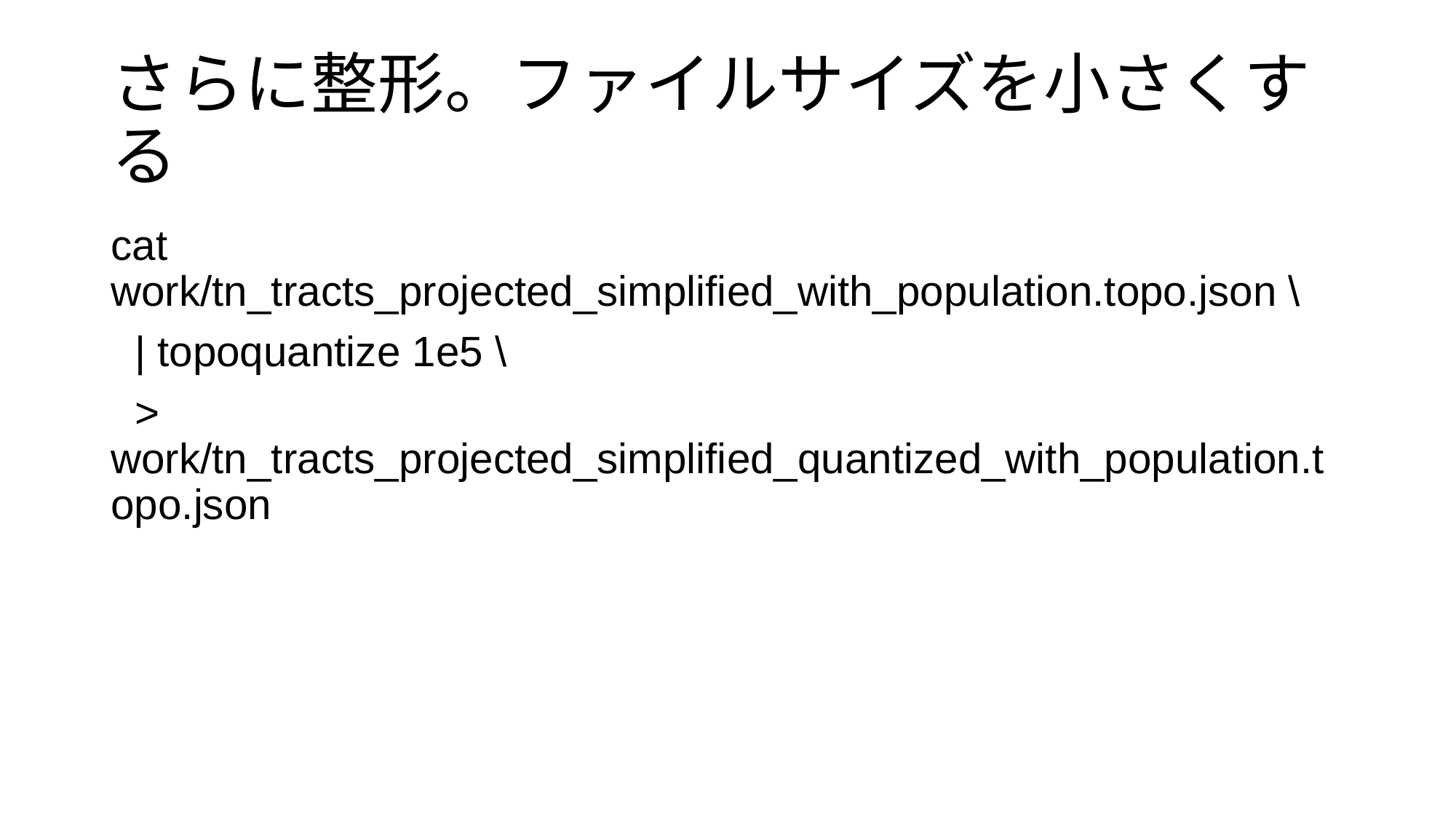

# さらに整形。ファイルサイズを小さくする
cat work/tn_tracts_projected_simplified_with_population.topo.json \
  | topoquantize 1e5 \
  > work/tn_tracts_projected_simplified_quantized_with_population.topo.json